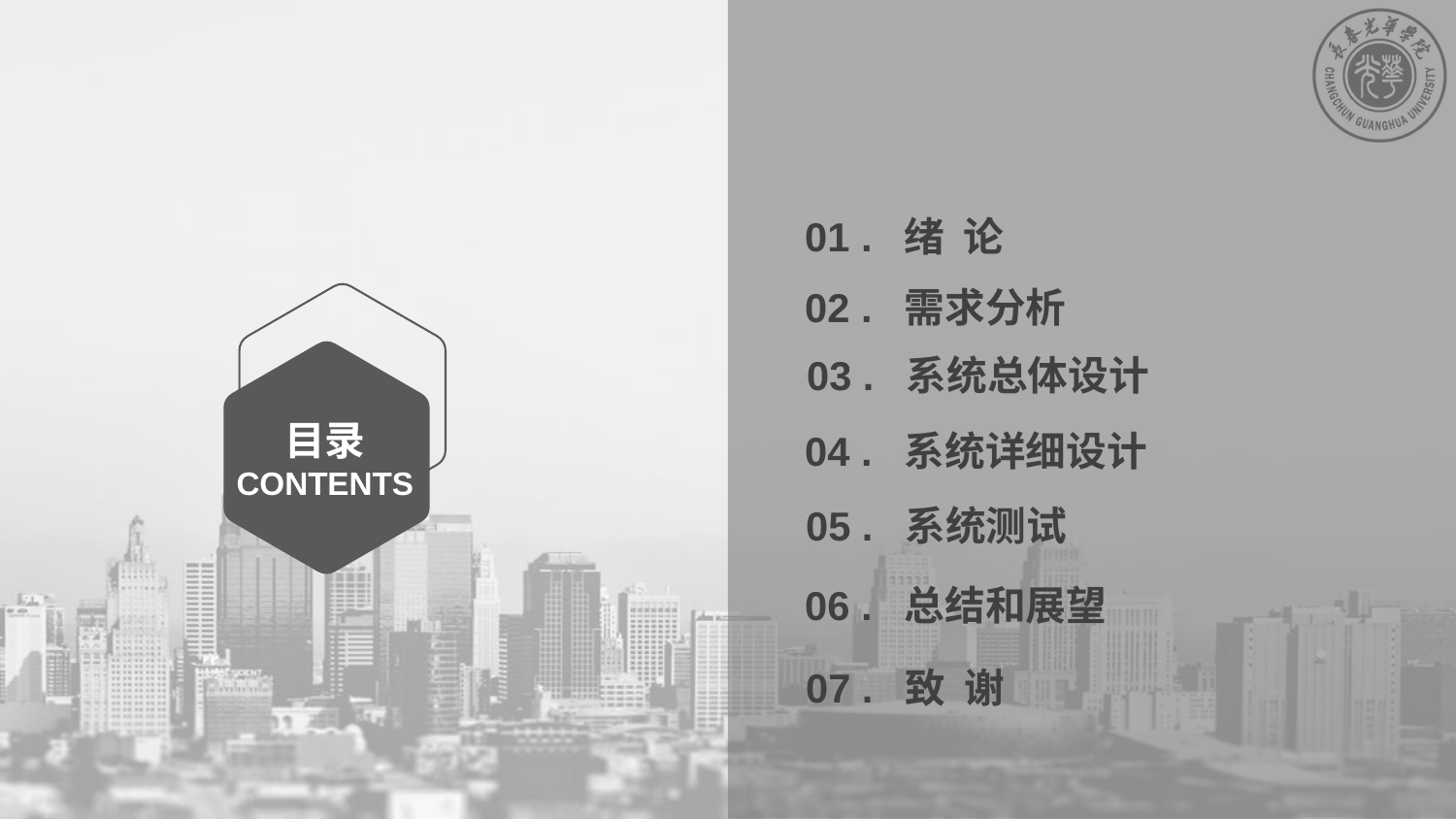

01 .  绪  论
02 .  需求分析

03 .  系统总体设计

04 .  系统详细设计
目录
CONTENTS
05 .  系统测试
06 .  总结和展望
07 .  致  谢